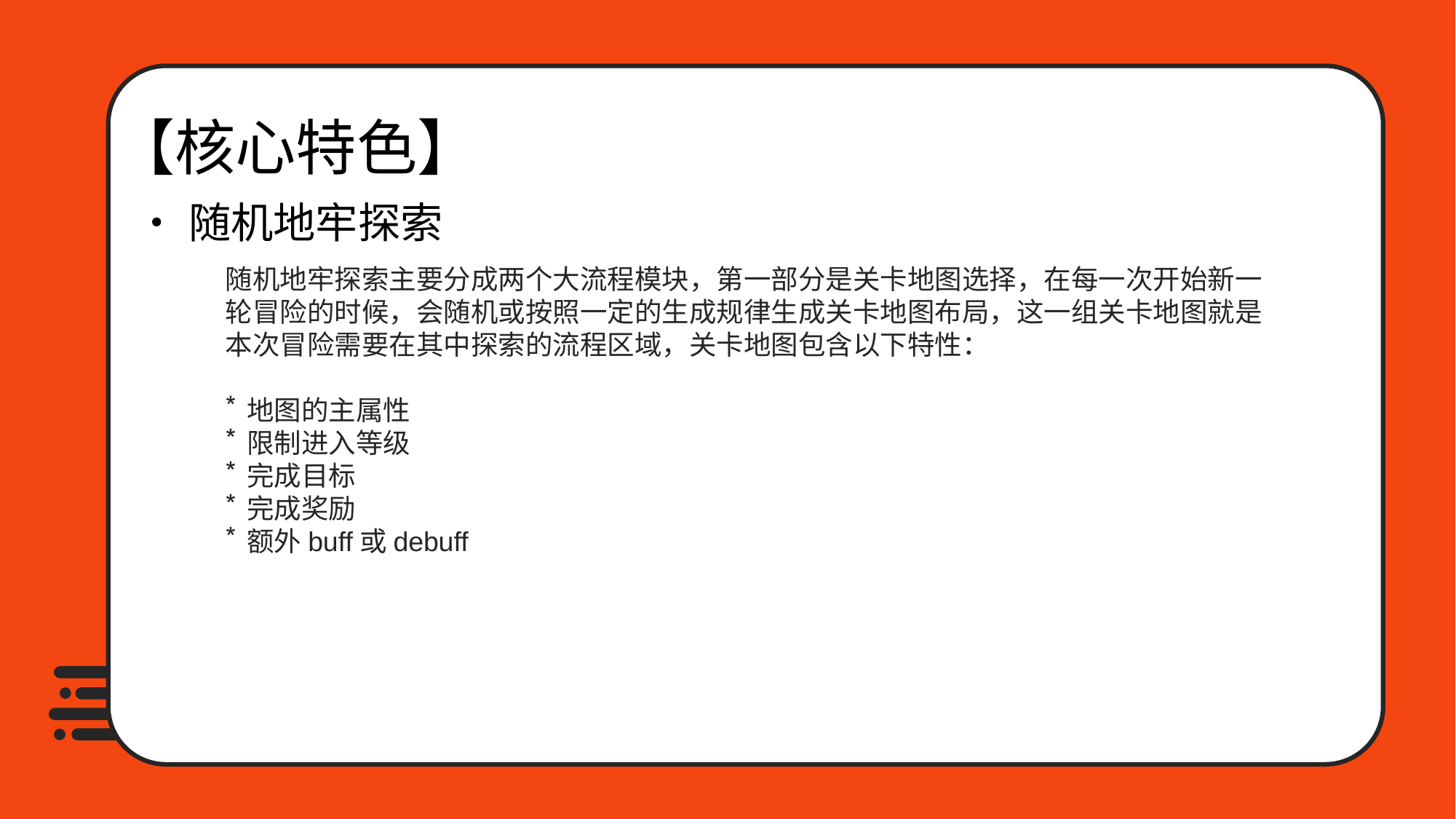

【核心特色】
•随机地牢探索
随机地牢探索主要分成两个大流程模块，第一部分是关卡地图选择，在每一次开始新一轮冒险的时候，会随机或按照一定的生成规律生成关卡地图布局，这一组关卡地图就是本次冒险需要在其中探索的流程区域，关卡地图包含以下特性：

地图的主属性
限制进入等级
完成目标
完成奖励
额外buff或debuff